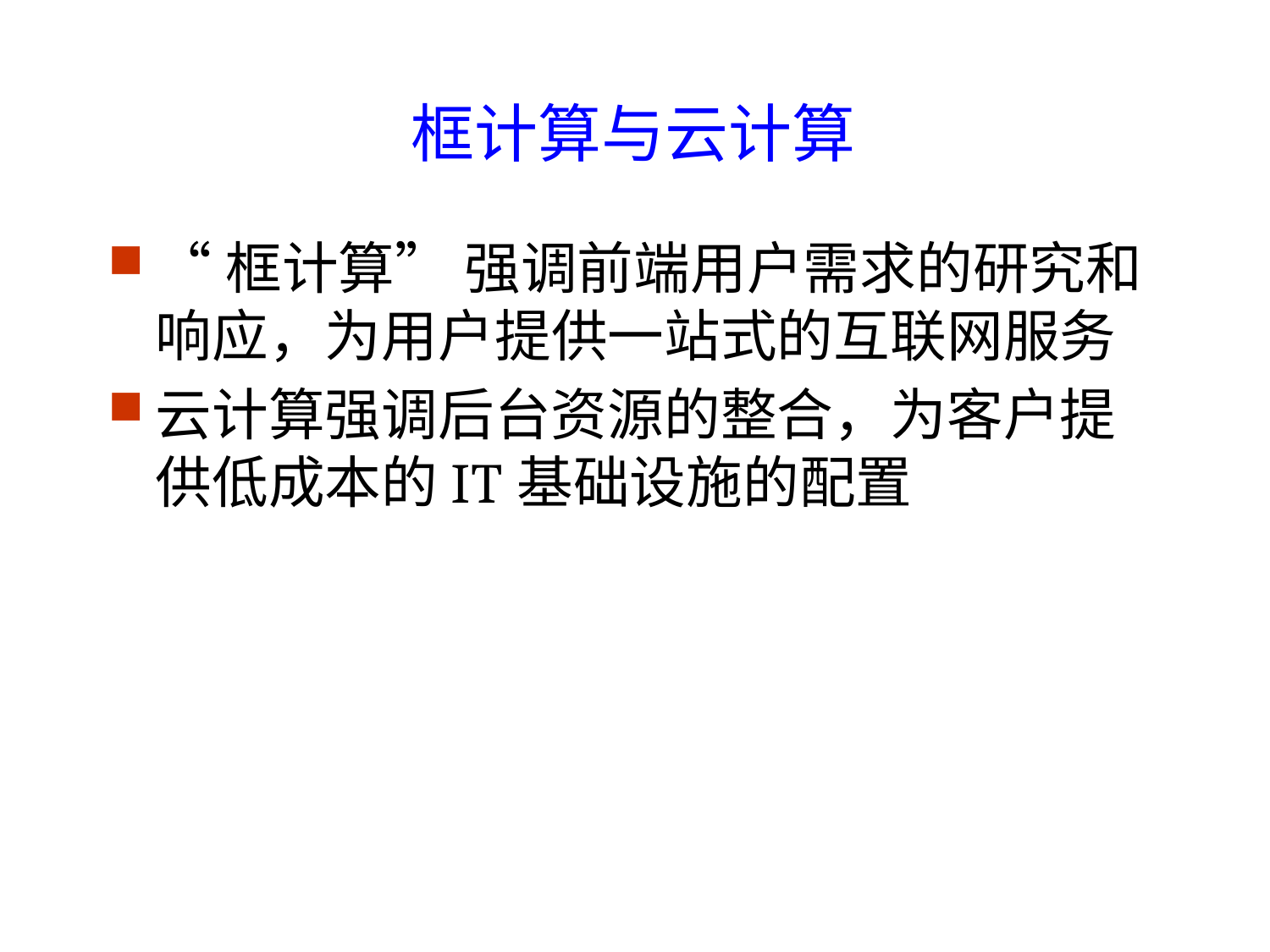

# 框计算与云计算
“框计算” 强调前端用户需求的研究和响应，为用户提供一站式的互联网服务
云计算强调后台资源的整合，为客户提供低成本的IT基础设施的配置